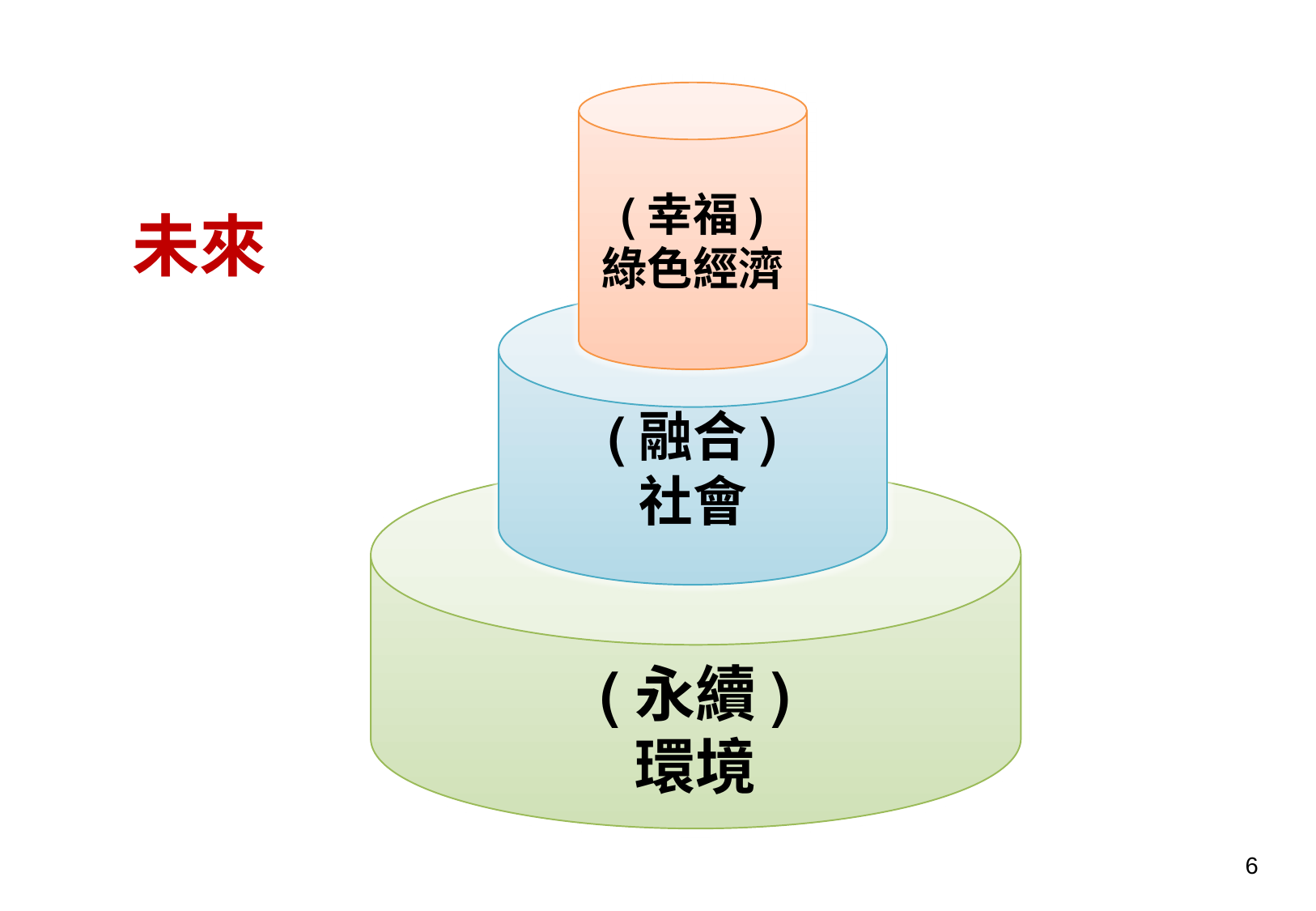

(幸福)
綠色經濟
未來
(融合)
社會

(永續)
環境
6